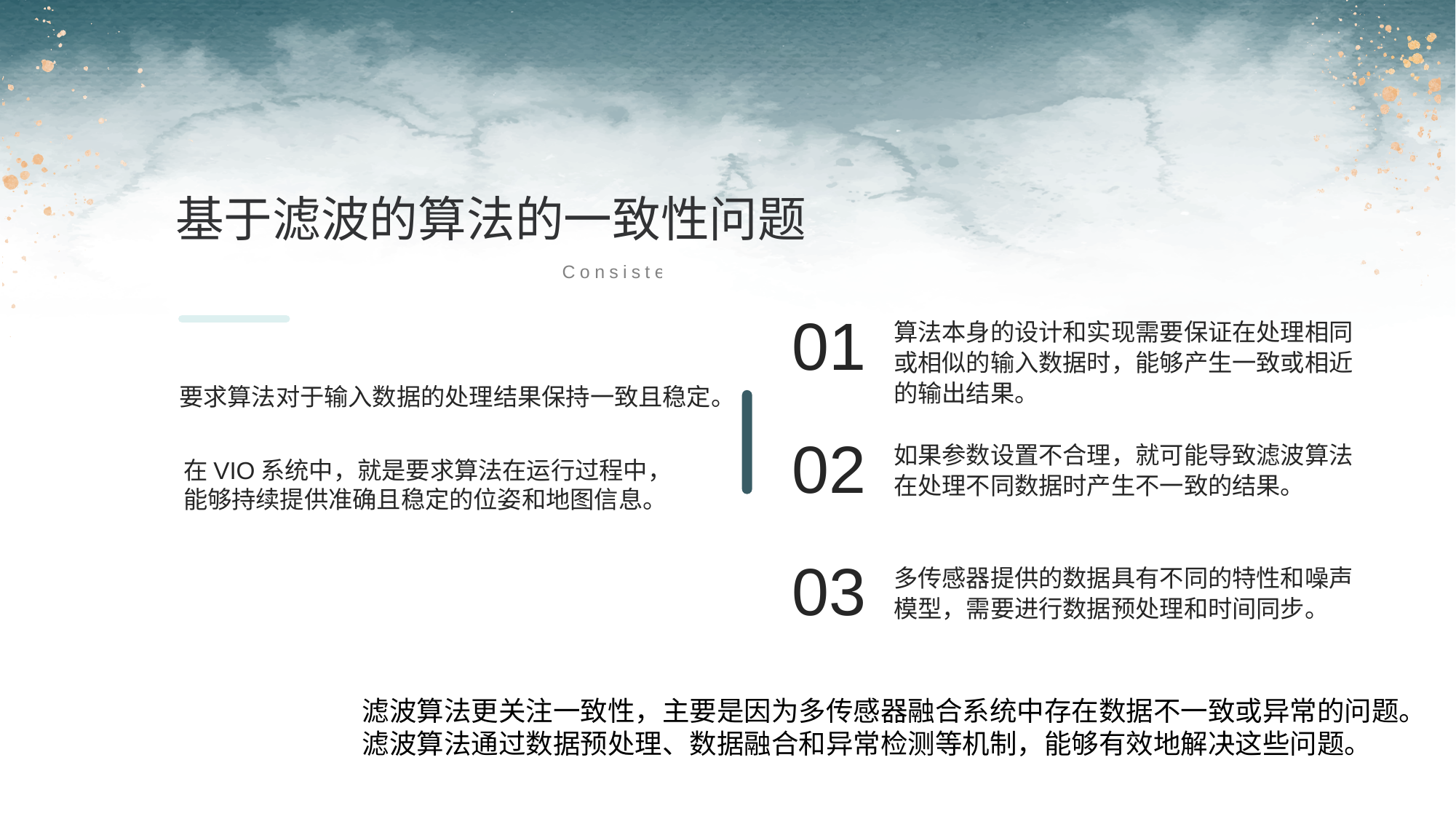

基于滤波的算法的一致性问题
Consistency
01
算法本身的设计和实现需要保证在处理相同或相似的输入数据时，能够产生一致或相近的输出结果。
02
如果参数设置不合理，就可能导致滤波算法在处理不同数据时产生不一致的结果。
03
多传感器提供的数据具有不同的特性和噪声模型，需要进行数据预处理和时间同步。
要求算法对于输入数据的处理结果保持一致且稳定。

在VIO系统中，就是要求算法在运行过程中，能够持续提供准确且稳定的位姿和地图信息。
滤波算法更关注一致性，主要是因为多传感器融合系统中存在数据不一致或异常的问题。
滤波算法通过数据预处理、数据融合和异常检测等机制，能够有效地解决这些问题。